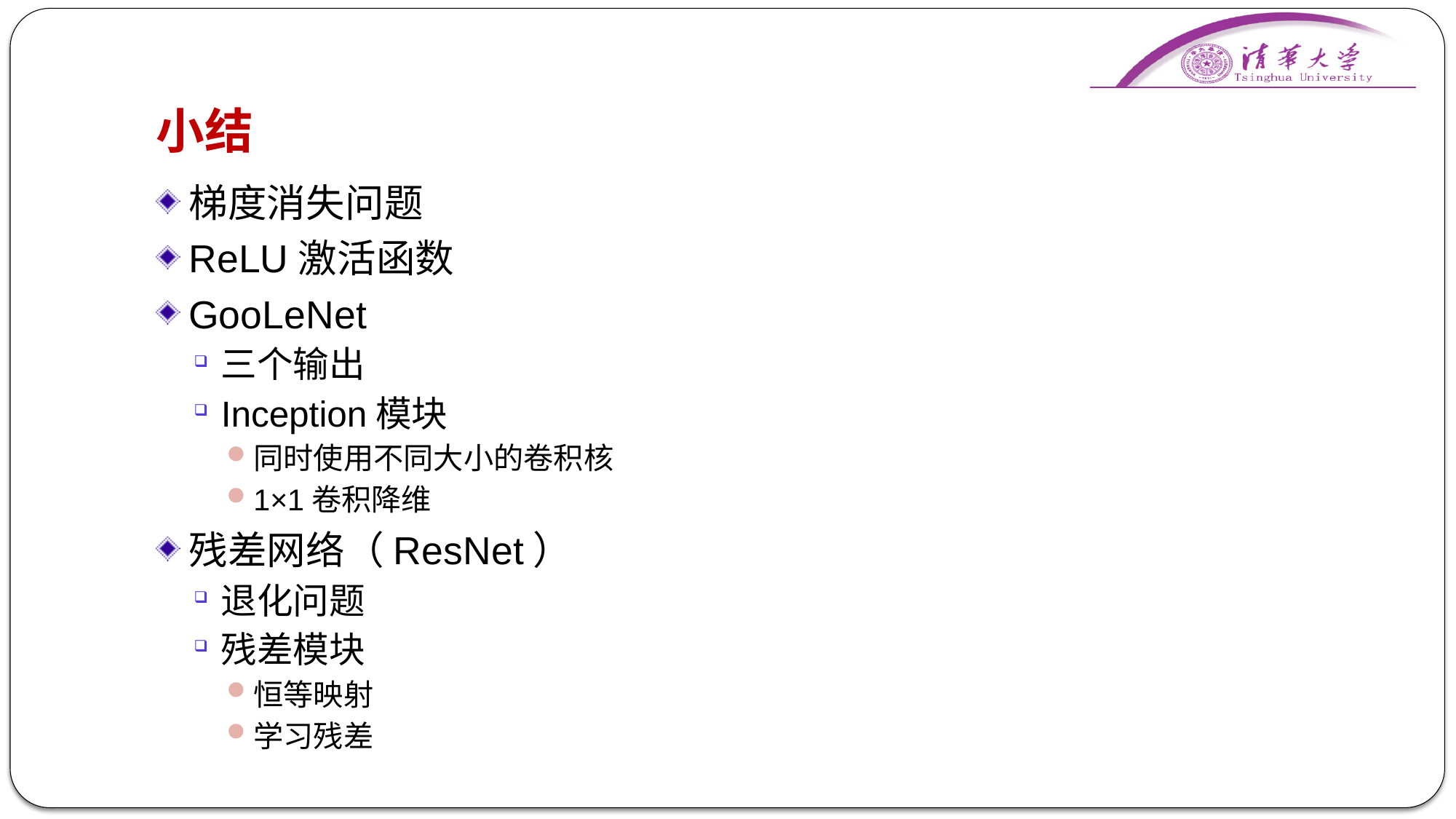

# 小结
梯度消失问题
ReLU激活函数
GooLeNet
三个输出
Inception模块
同时使用不同大小的卷积核
1×1卷积降维
残差网络（ResNet）
退化问题
残差模块
恒等映射
学习残差